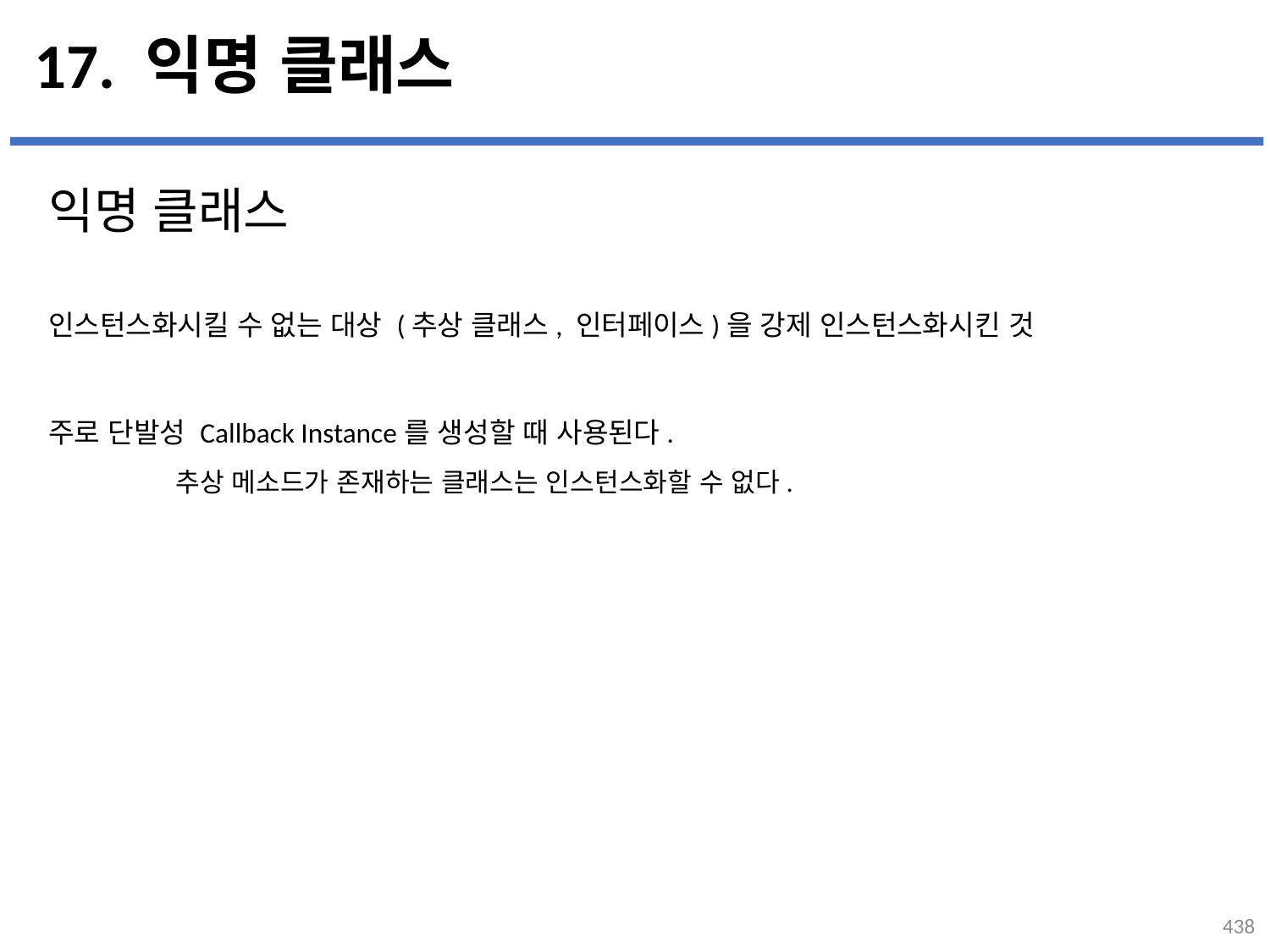

# 17. 익명 클래스
익명 클래스

인스턴스화시킬 수 없는 대상 (추상 클래스, 인터페이스)을 강제 인스턴스화시킨 것

주로 단발성 Callback Instance를 생성할 때 사용된다.
	추상 메소드가 존재하는 클래스는 인스턴스화할 수 없다.
...

설명
438